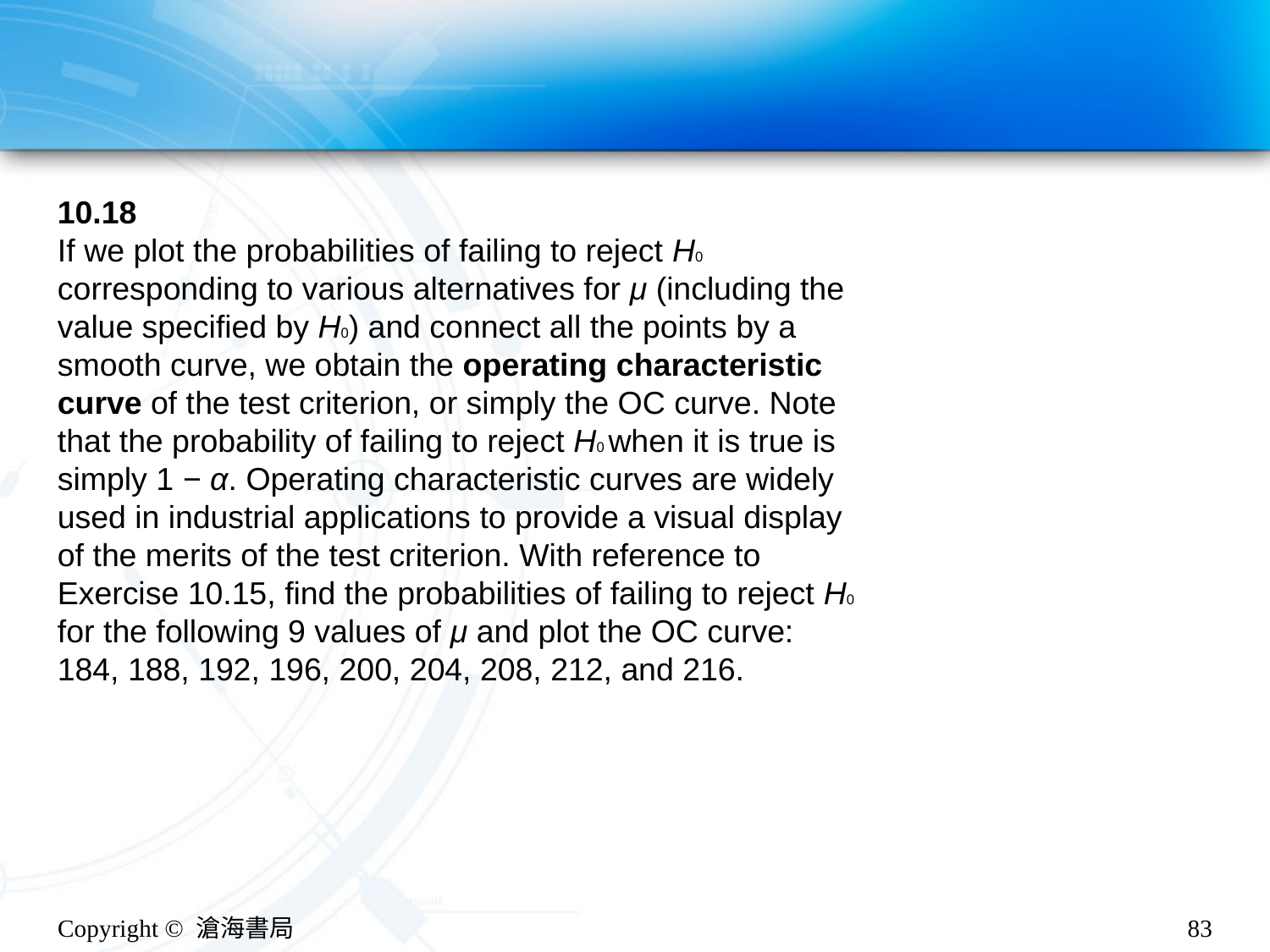

#
10.18
If we plot the probabilities of failing to reject H0 corresponding to various alternatives for μ (including the value specified by H0) and connect all the points by a smooth curve, we obtain the operating characteristic curve of the test criterion, or simply the OC curve. Note that the probability of failing to reject H0 when it is true is simply 1 − α. Operating characteristic curves are widely used in industrial applications to provide a visual display of the merits of the test criterion. With reference to Exercise 10.15, find the probabilities of failing to reject H0 for the following 9 values of μ and plot the OC curve: 184, 188, 192, 196, 200, 204, 208, 212, and 216.
Copyright © 滄海書局
83